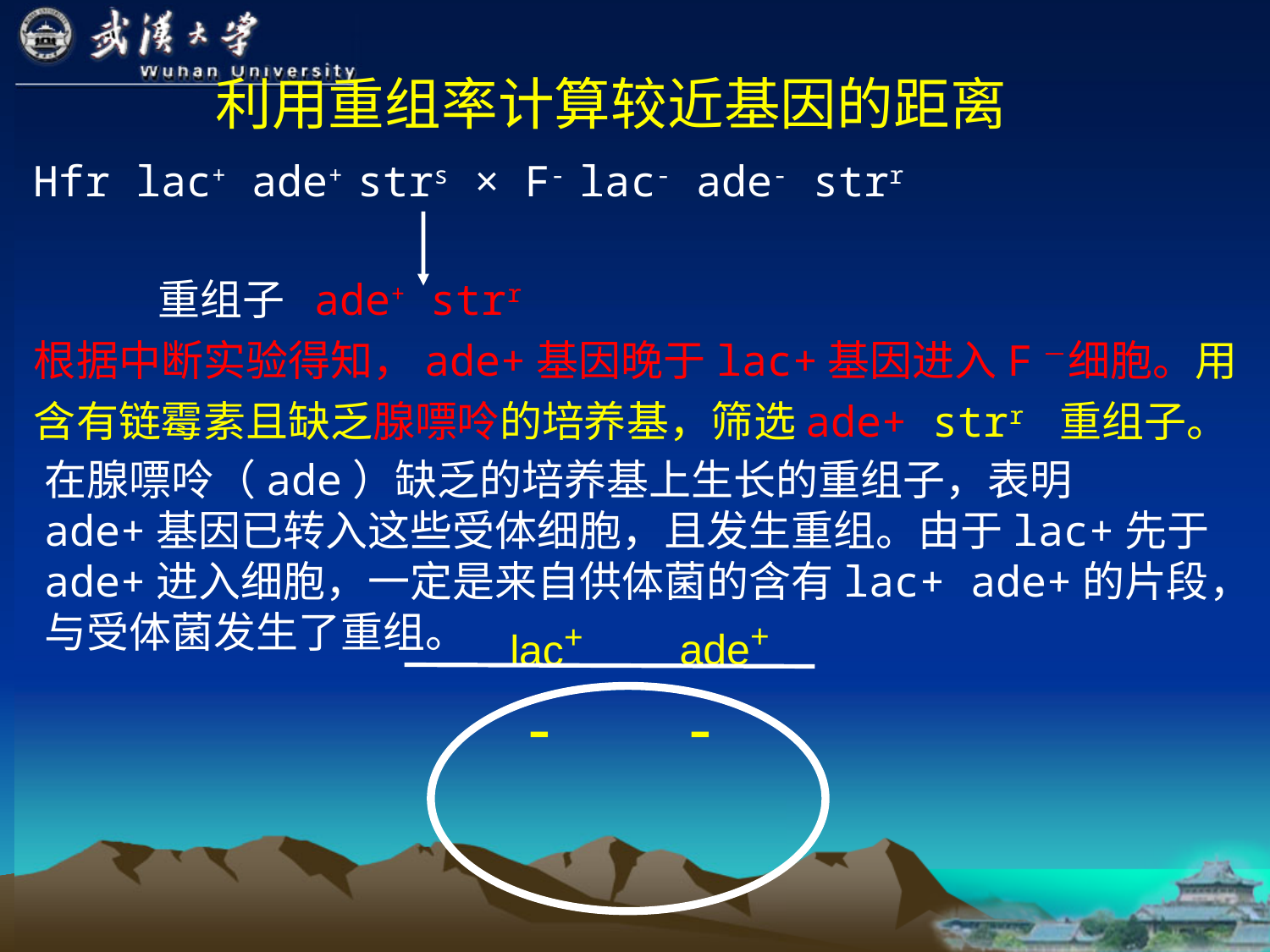

利用重组率计算较近基因的距离
Hfr lac+ ade+ strs × F- lac- ade- strr

            重组子  ade+ strr
根据中断实验得知，ade+基因晚于lac+基因进入F－细胞。用含有链霉素且缺乏腺嘌呤的培养基，筛选ade+ strr 重组子。

在腺嘌呤（ade）缺乏的培养基上生长的重组子，表明ade+基因已转入这些受体细胞，且发生重组。由于lac+先于ade+进入细胞，一定是来自供体菌的含有lac+ ade+的片段，与受体菌发生了重组。
ade+
lac+

-
-